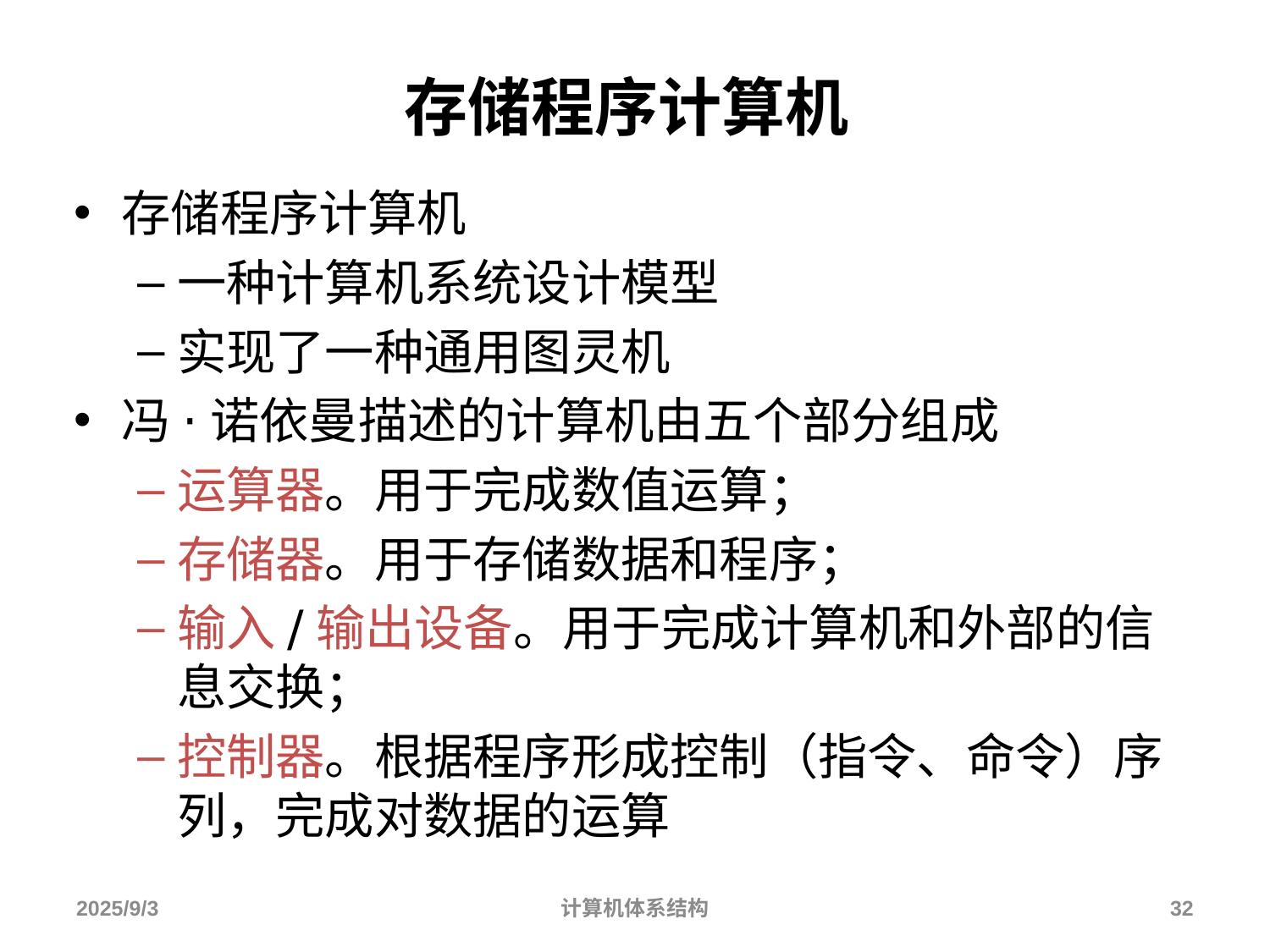

存储程序计算机
存储程序计算机
一种计算机系统设计模型
实现了一种通用图灵机
冯·诺依曼描述的计算机由五个部分组成
运算器。用于完成数值运算；
存储器。用于存储数据和程序；
输入/输出设备。用于完成计算机和外部的信息交换；
控制器。根据程序形成控制（指令、命令）序列，完成对数据的运算
2025/9/3
计算机体系结构
32